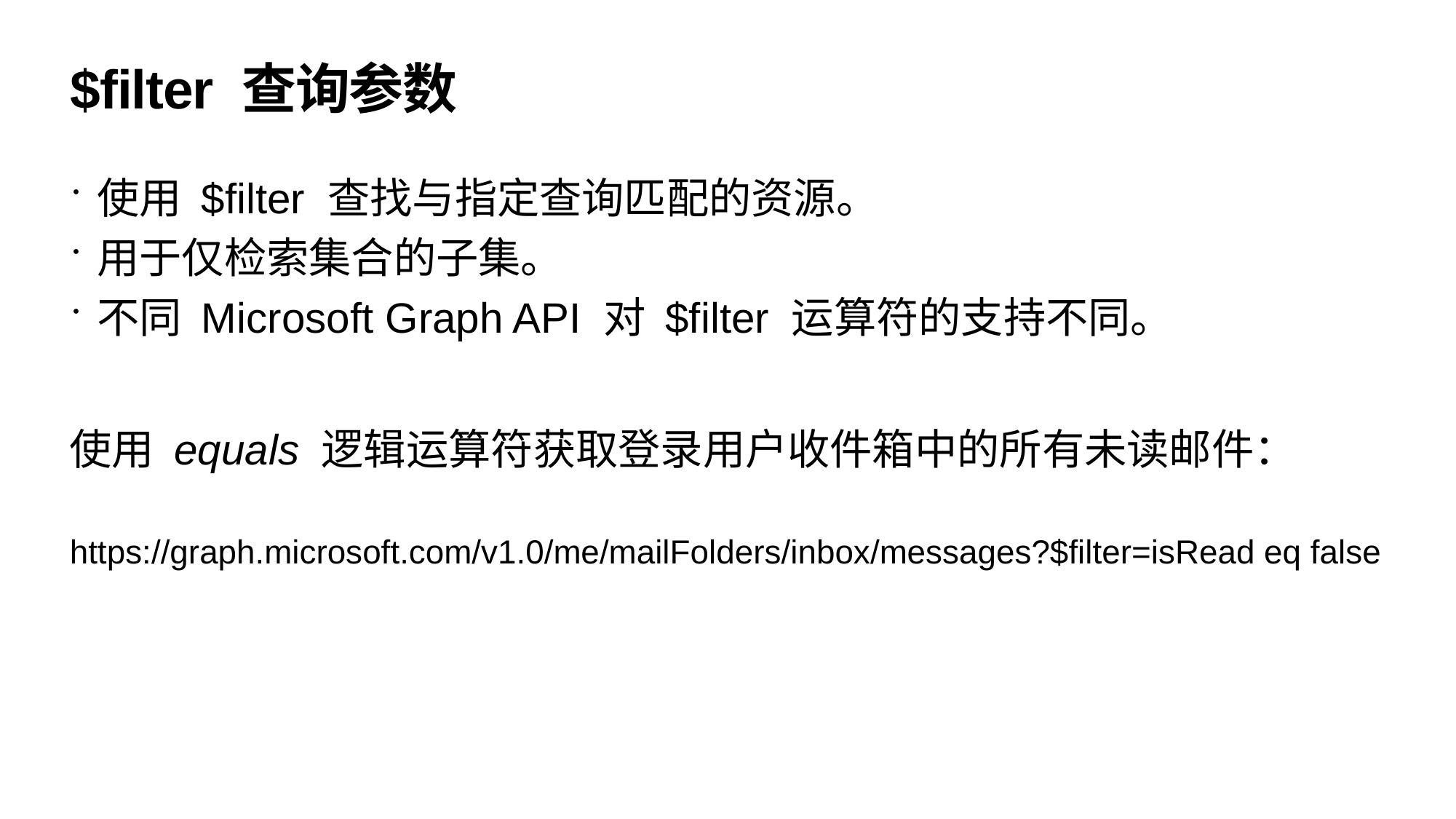

# $filter 查询参数
使用 $filter 查找与指定查询匹配的资源。
用于仅检索集合的子集。
不同 Microsoft Graph API 对 $filter 运算符的支持不同。

使用 equals 逻辑运算符获取登录用户收件箱中的所有未读邮件：

https://graph.microsoft.com/v1.0/me/mailFolders/inbox/messages?$filter=isRead eq false